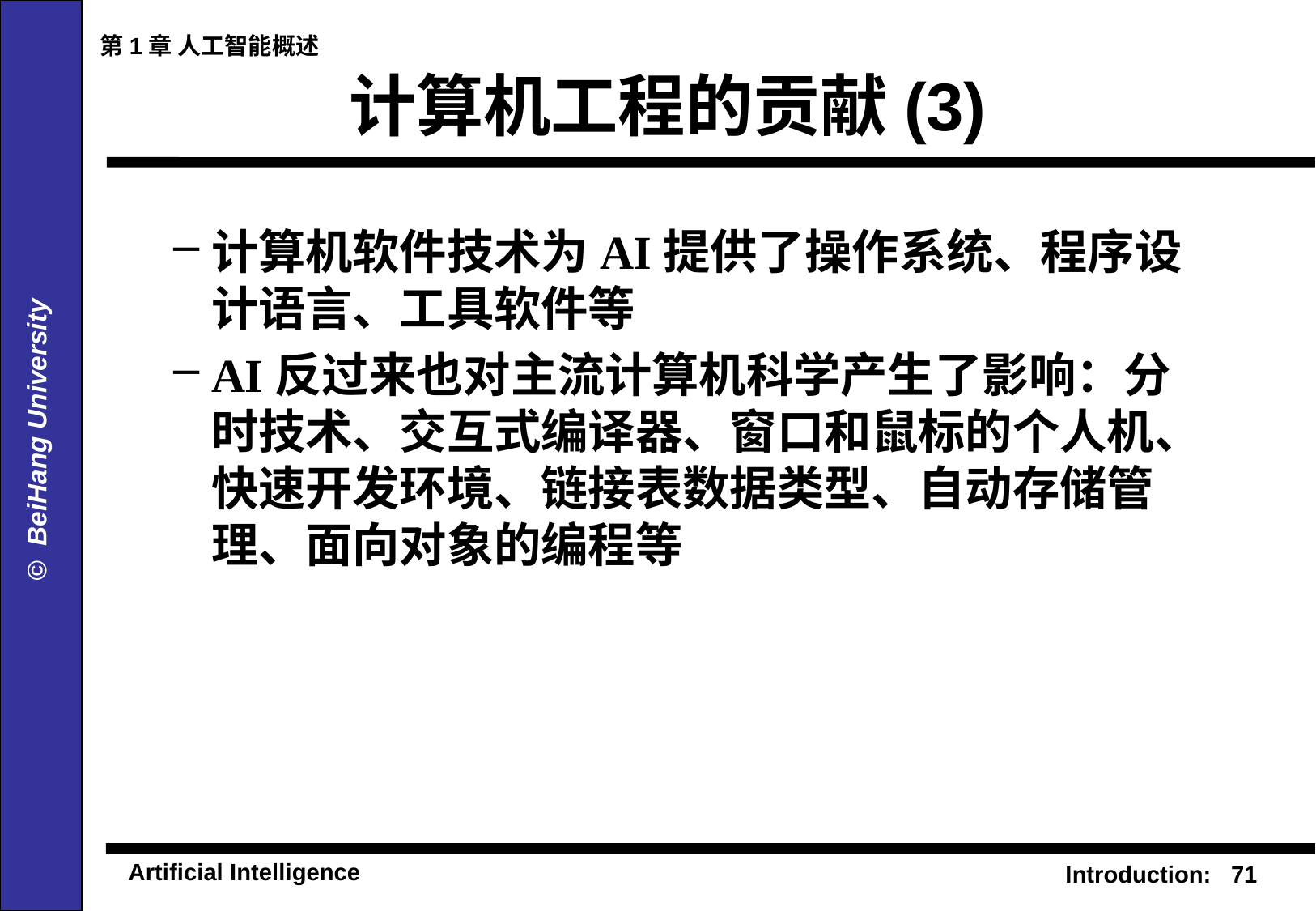

第1章 人工智能概述
# 计算机工程的贡献(3)
计算机软件技术为AI提供了操作系统、程序设计语言、工具软件等
AI反过来也对主流计算机科学产生了影响：分时技术、交互式编译器、窗口和鼠标的个人机、快速开发环境、链接表数据类型、自动存储管理、面向对象的编程等